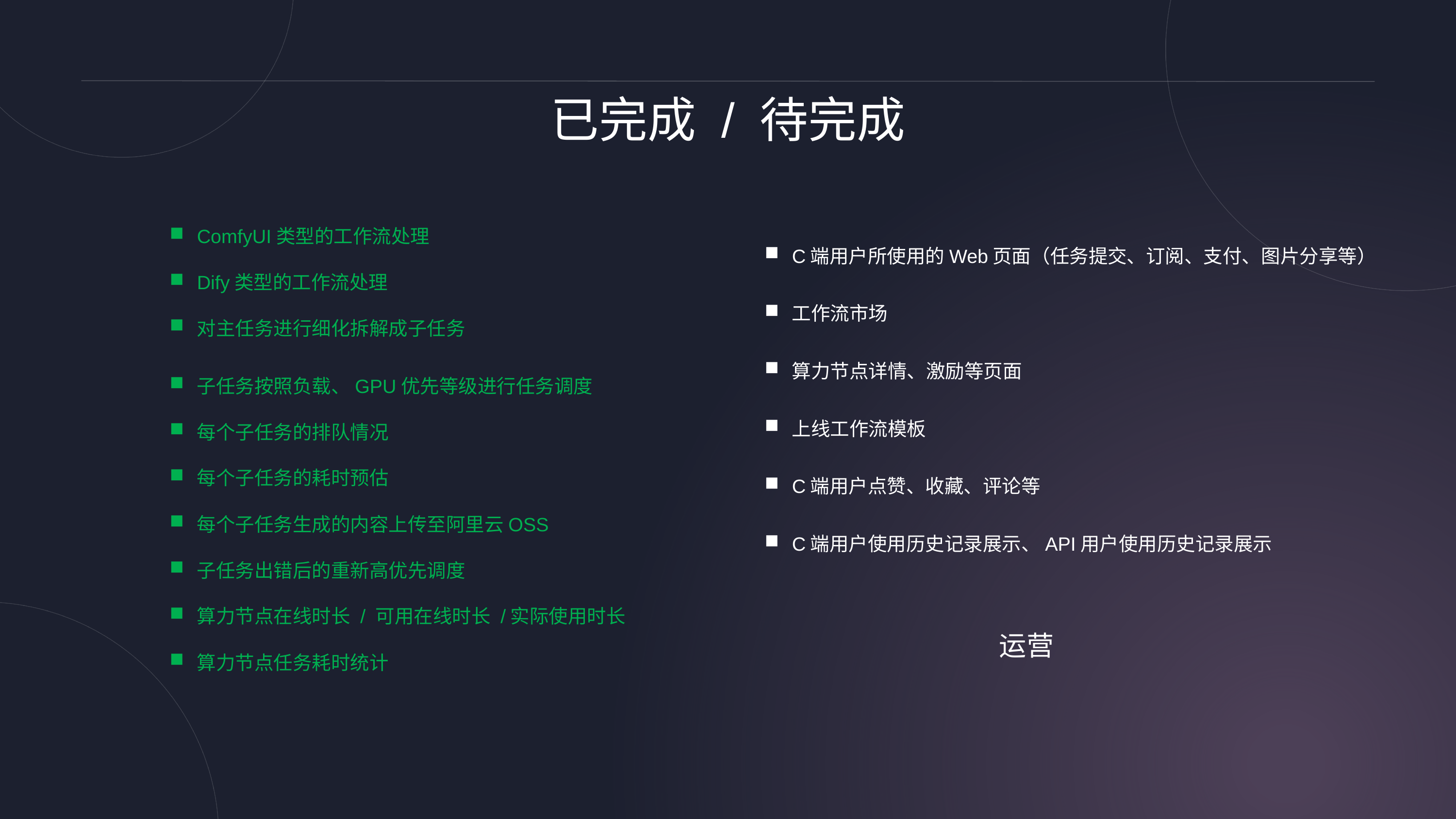

已完成 / 待完成

ComfyUI类型的工作流处理
Dify类型的工作流处理
对主任务进行细化拆解成子任务
子任务按照负载、GPU优先等级进行任务调度
每个子任务的排队情况
每个子任务的耗时预估
每个子任务生成的内容上传至阿里云OSS
子任务出错后的重新高优先调度
算力节点在线时长 / 可用在线时长 /实际使用时长
算力节点任务耗时统计

C端用户所使用的Web页面（任务提交、订阅、支付、图片分享等）
工作流市场
算力节点详情、激励等页面
上线工作流模板
C端用户点赞、收藏、评论等
C端用户使用历史记录展示、API用户使用历史记录展示

运营